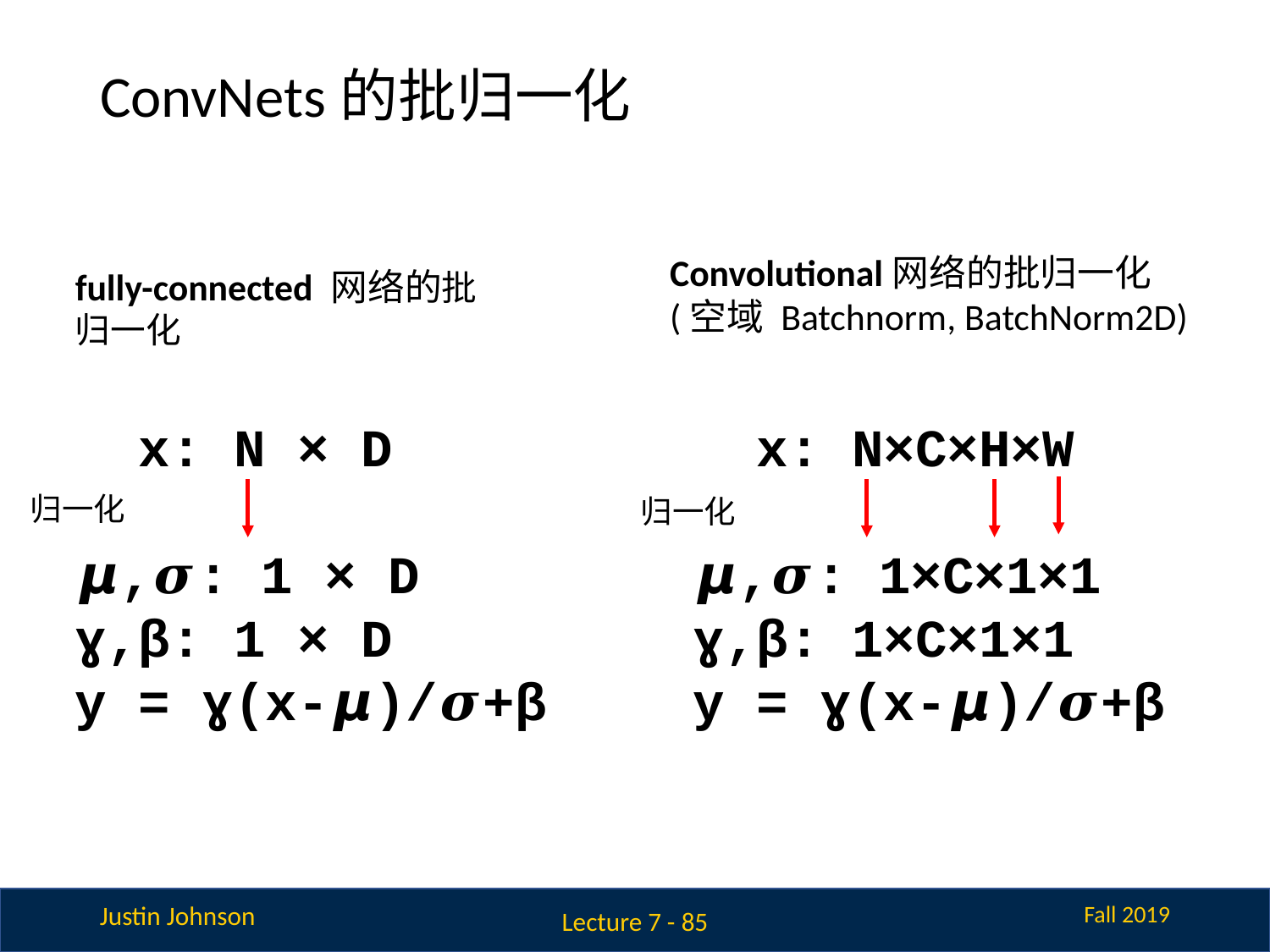

# ConvNets的批归一化
Convolutional网络的批归一化
(空域 Batchnorm, BatchNorm2D)
fully-connected 网络的批归一化
  x: N × D

𝞵,𝝈: 1 × D
ɣ,β: 1 × D
y = ɣ(x-𝞵)/𝝈+β
  x: N×C×H×W

𝞵,𝝈: 1×C×1×1
ɣ,β: 1×C×1×1
y = ɣ(x-𝞵)/𝝈+β
归一化
归一化
Lecture 7 - 85